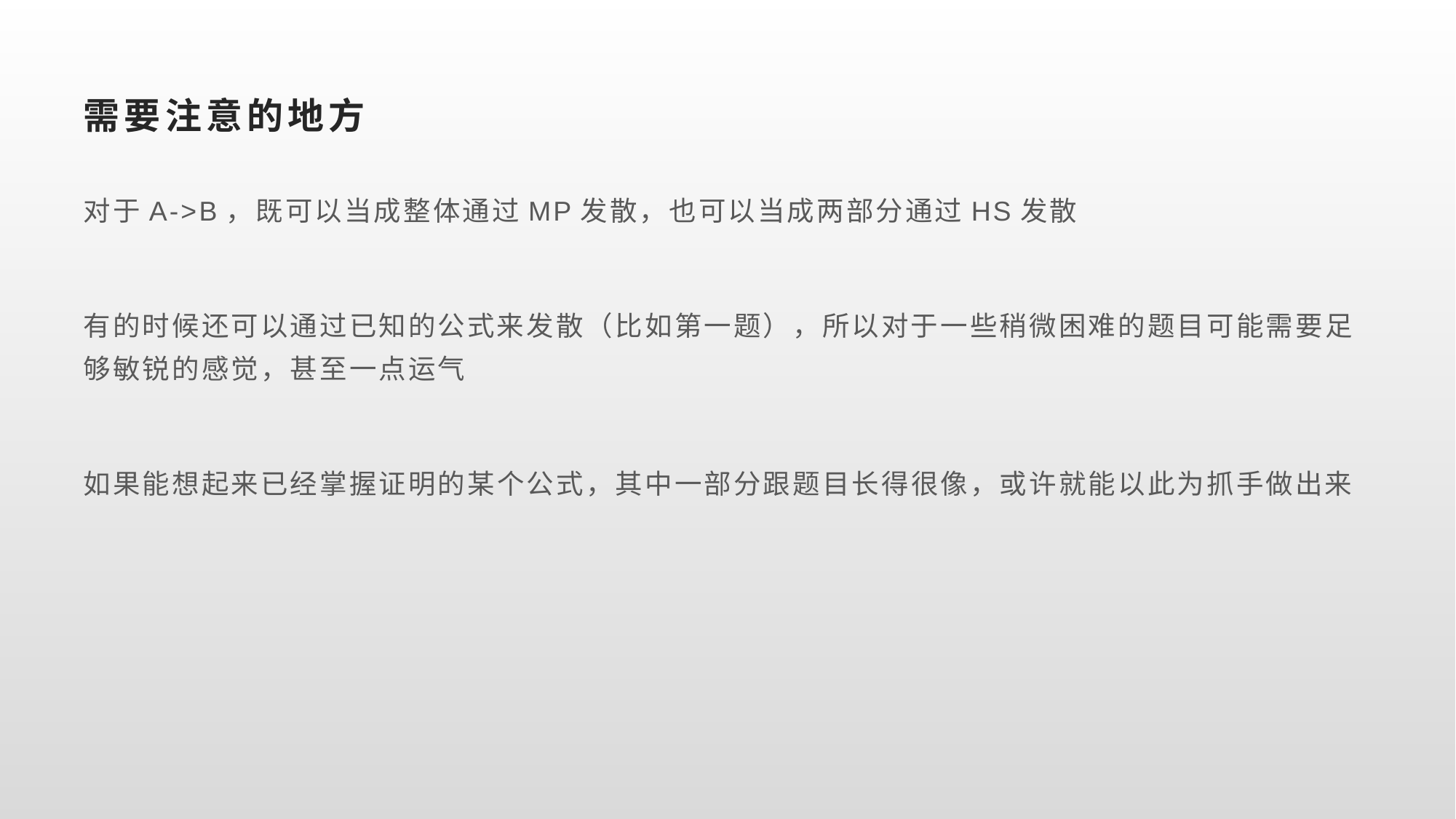

# 需要注意的地方
对于A->B，既可以当成整体通过MP发散，也可以当成两部分通过HS发散

有的时候还可以通过已知的公式来发散（比如第一题），所以对于一些稍微困难的题目可能需要足够敏锐的感觉，甚至一点运气

如果能想起来已经掌握证明的某个公式，其中一部分跟题目长得很像，或许就能以此为抓手做出来